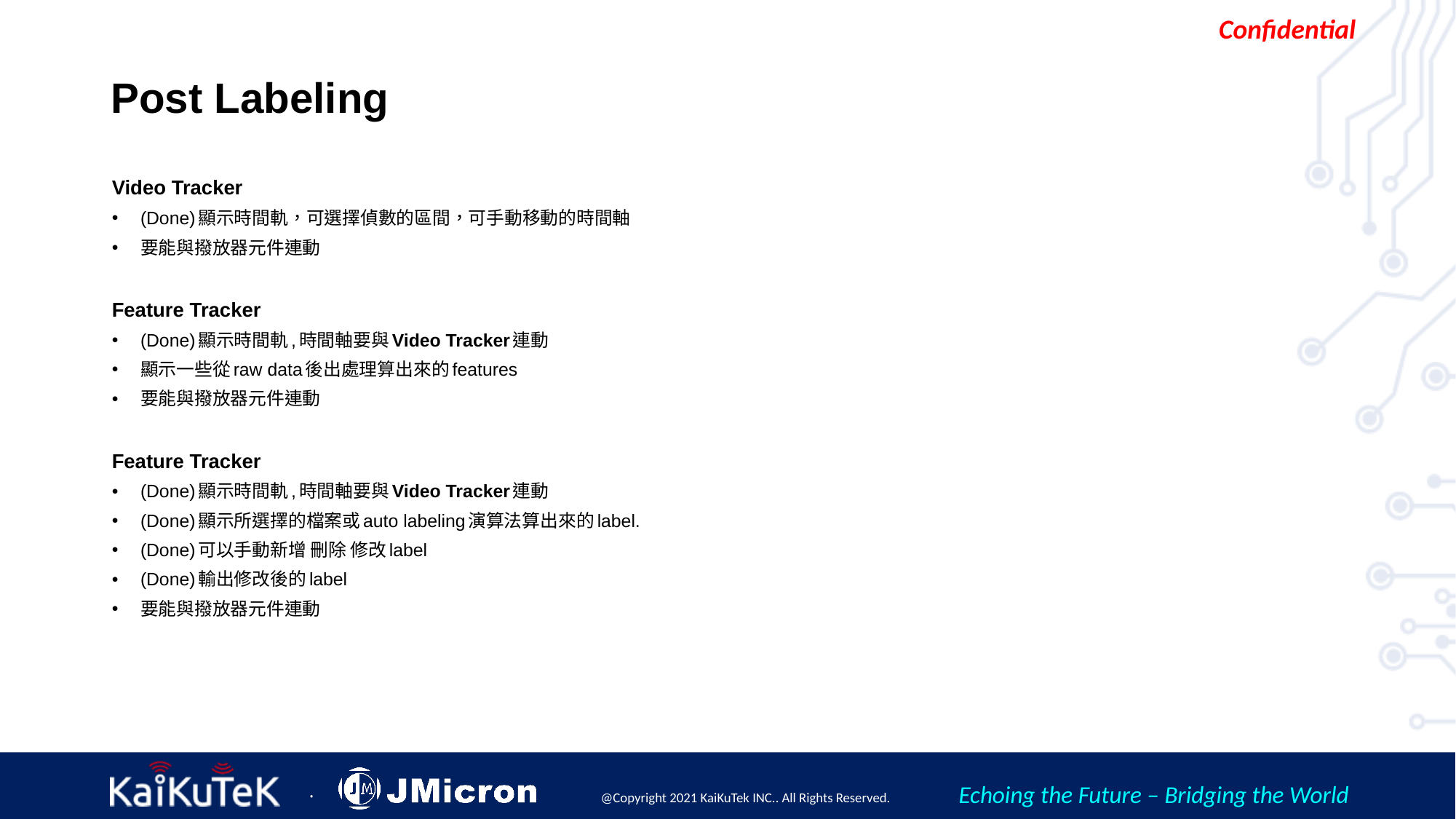

# Post Labeling

Video Tracker
(Done)顯示時間軌，可選擇偵數的區間，可手動移動的時間軸
要能與撥放器元件連動

Feature Tracker
(Done)顯示時間軌,時間軸要與Video Tracker連動
顯示一些從raw data後出處理算出來的features
要能與撥放器元件連動

Feature Tracker
(Done)顯示時間軌,時間軸要與Video Tracker連動
(Done)顯示所選擇的檔案或auto labeling演算法算出來的label.
(Done)可以手動新增 刪除 修改label
(Done)輸出修改後的label
要能與撥放器元件連動